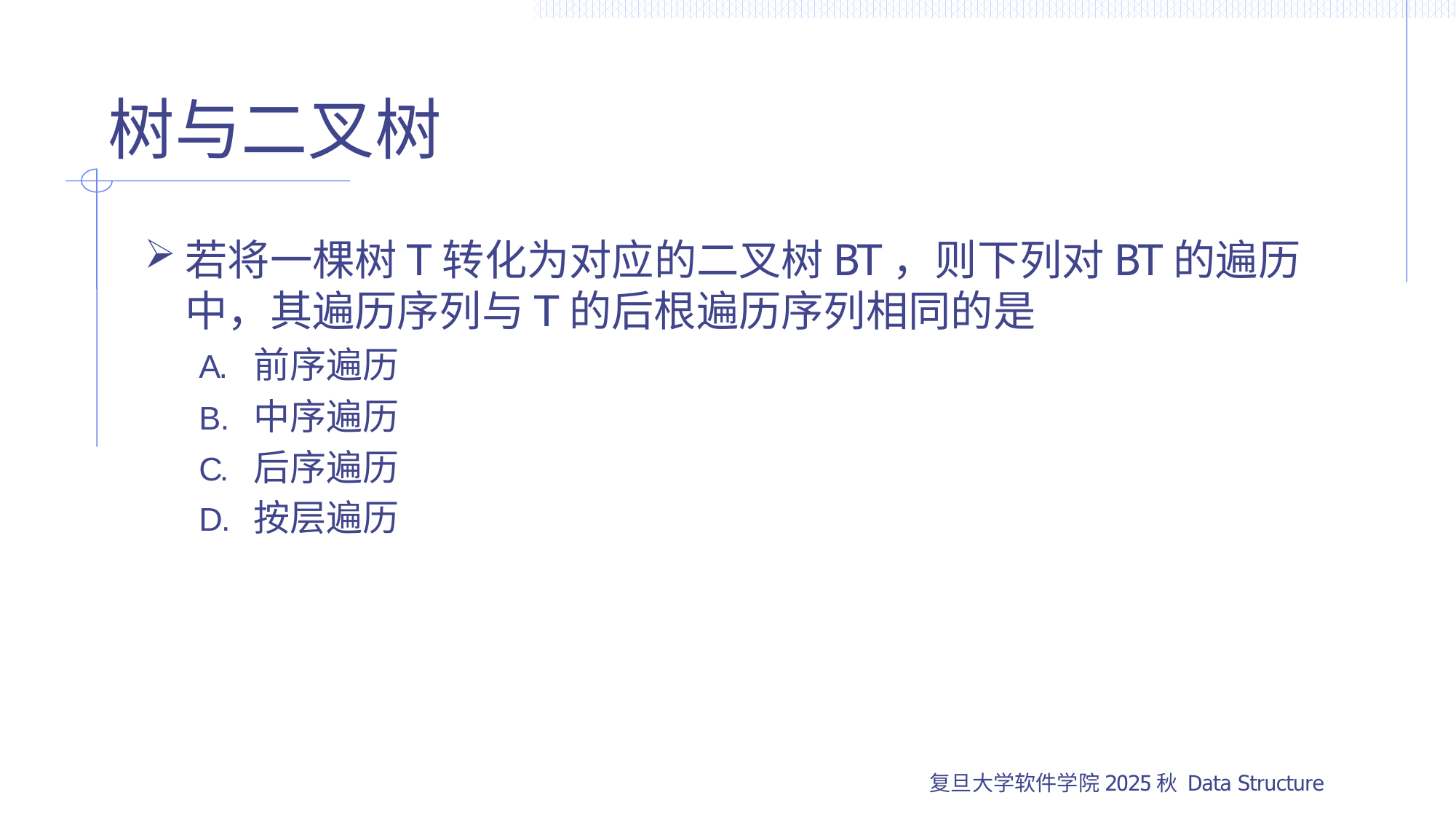

# 树与二叉树
若将一棵树T转化为对应的二叉树BT，则下列对BT的遍历中，其遍历序列与T的后根遍历序列相同的是
前序遍历
中序遍历
后序遍历
按层遍历